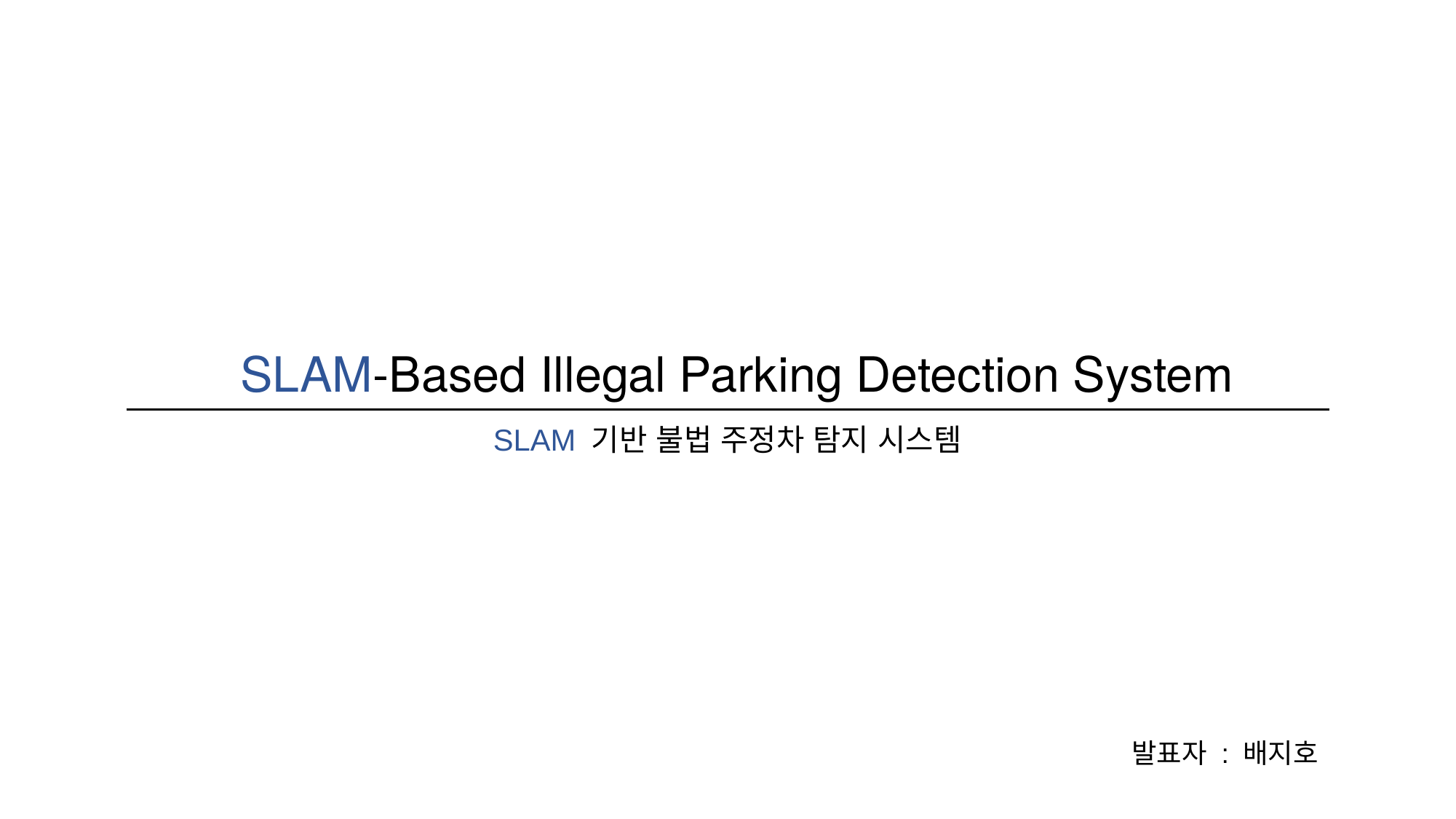

# SLAM-Based Illegal Parking Detection System
SLAM 기반 불법 주정차 탐지 시스템
발표자 : 배지호